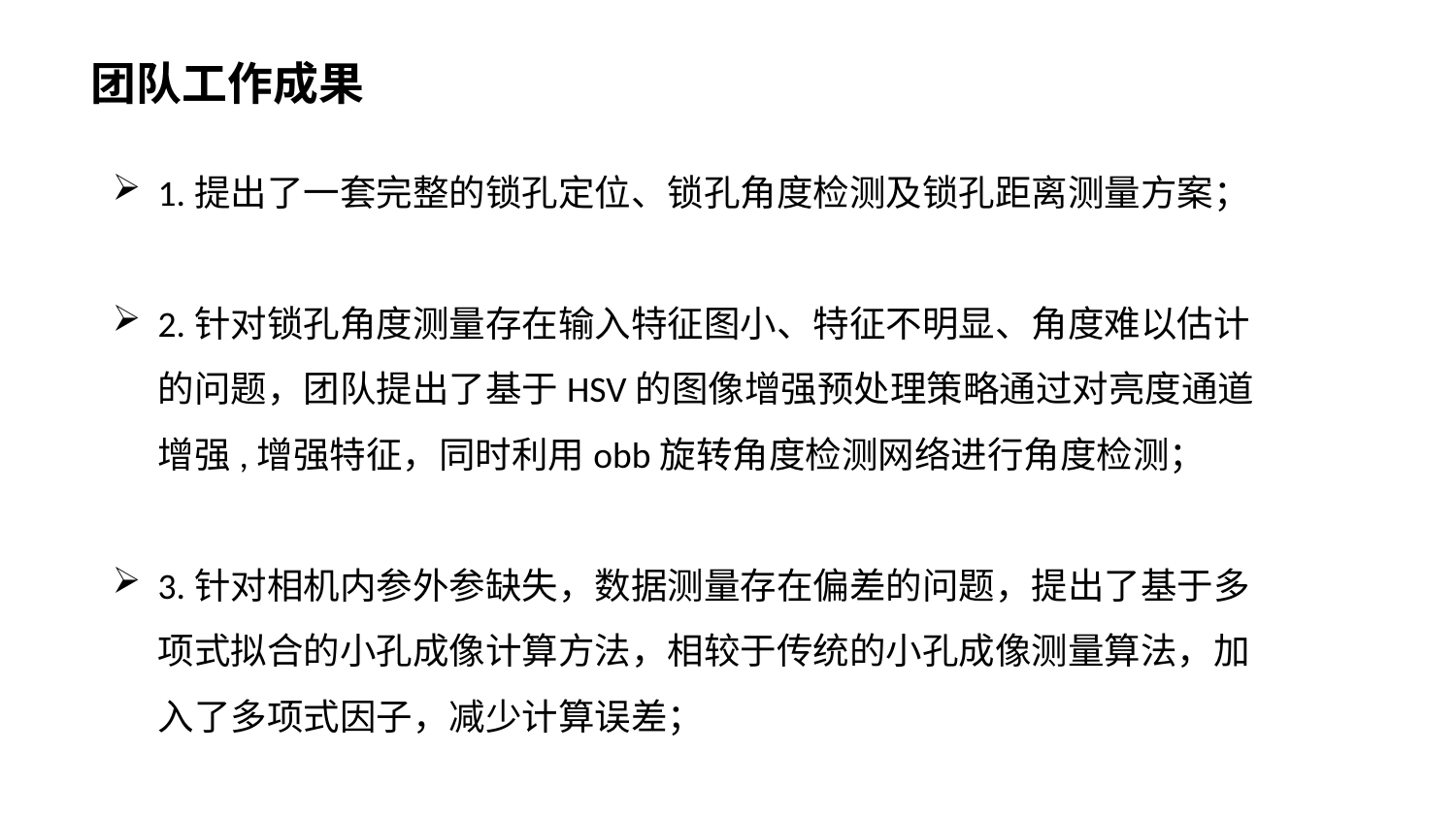

团队工作成果

1.提出了一套完整的锁孔定位、锁孔角度检测及锁孔距离测量方案；

2.针对锁孔角度测量存在输入特征图小、特征不明显、角度难以估计的问题，团队提出了基于HSV的图像增强预处理策略通过对亮度通道增强,增强特征，同时利用obb旋转角度检测网络进行角度检测；

3.针对相机内参外参缺失，数据测量存在偏差的问题，提出了基于多项式拟合的小孔成像计算方法，相较于传统的小孔成像测量算法，加入了多项式因子，减少计算误差；